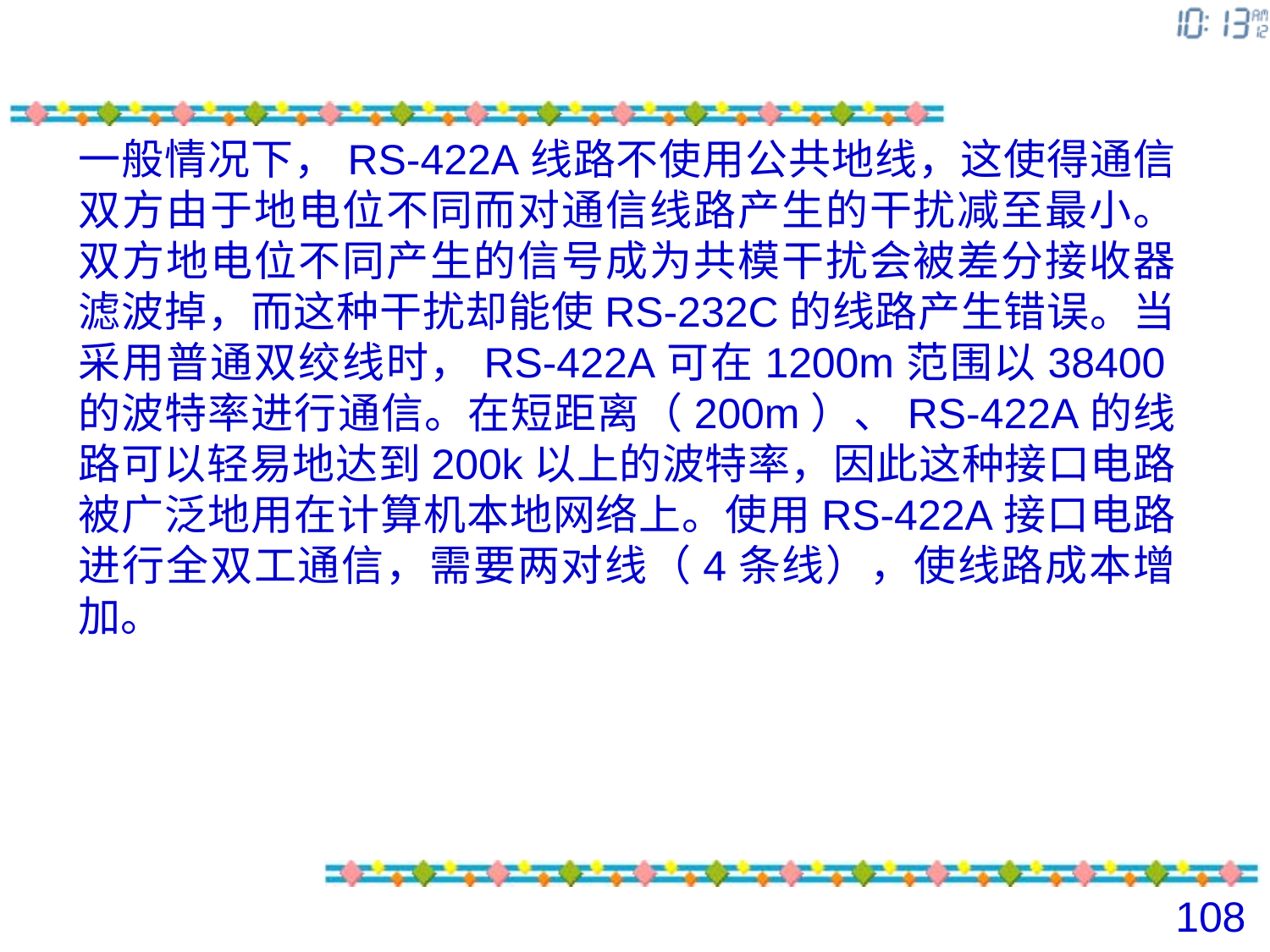

一般情况下，RS-422A线路不使用公共地线，这使得通信双方由于地电位不同而对通信线路产生的干扰减至最小。双方地电位不同产生的信号成为共模干扰会被差分接收器滤波掉，而这种干扰却能使RS-232C的线路产生错误。当采用普通双绞线时，RS-422A可在1200m范围以38400的波特率进行通信。在短距离（200m）、RS-422A的线路可以轻易地达到200k以上的波特率，因此这种接口电路被广泛地用在计算机本地网络上。使用RS-422A接口电路进行全双工通信，需要两对线（4条线），使线路成本增加。